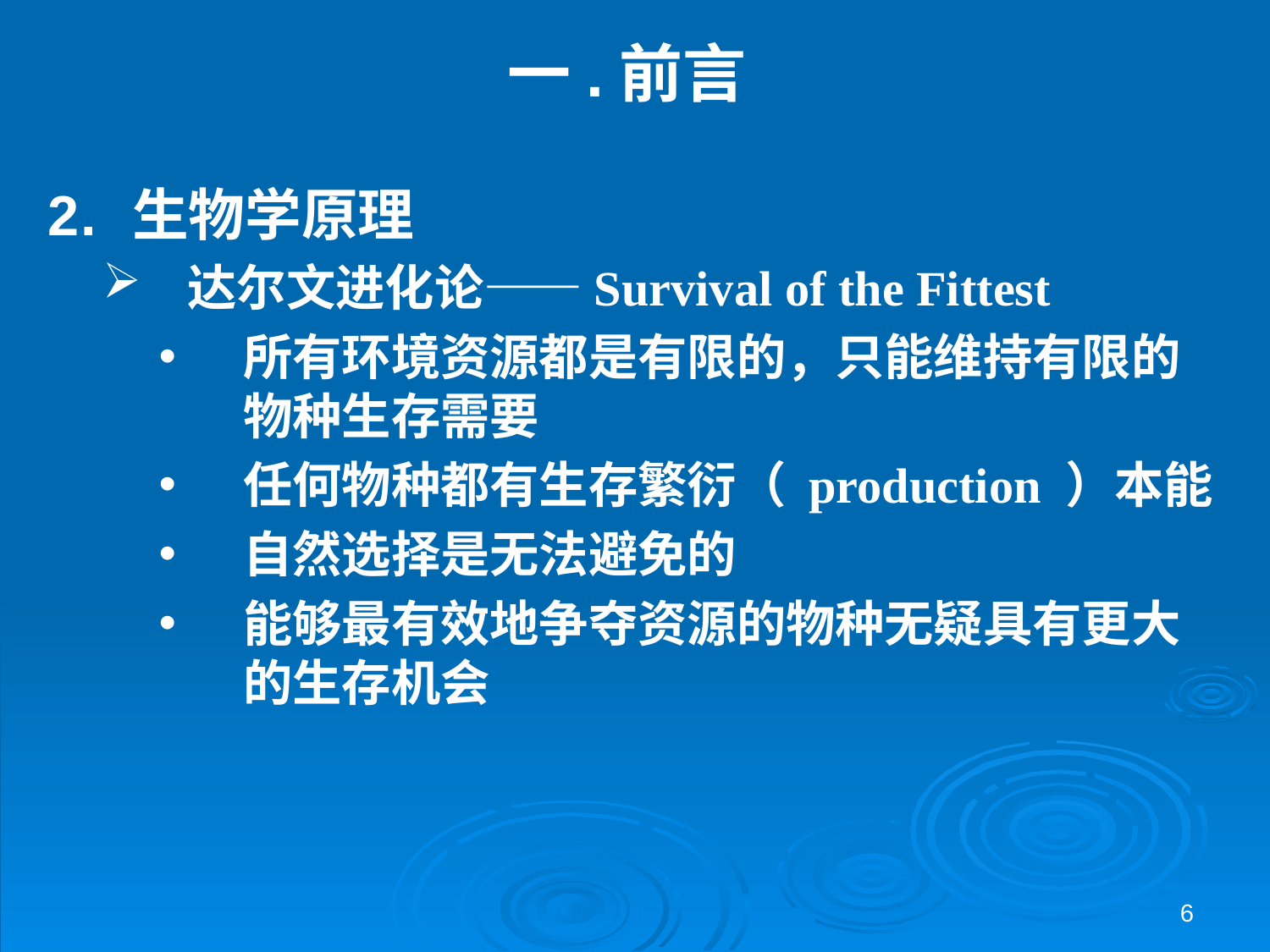

# 一.前言
生物学原理
达尔文进化论——Survival of the Fittest
所有环境资源都是有限的，只能维持有限的物种生存需要
任何物种都有生存繁衍（ production ）本能
自然选择是无法避免的
能够最有效地争夺资源的物种无疑具有更大的生存机会

6